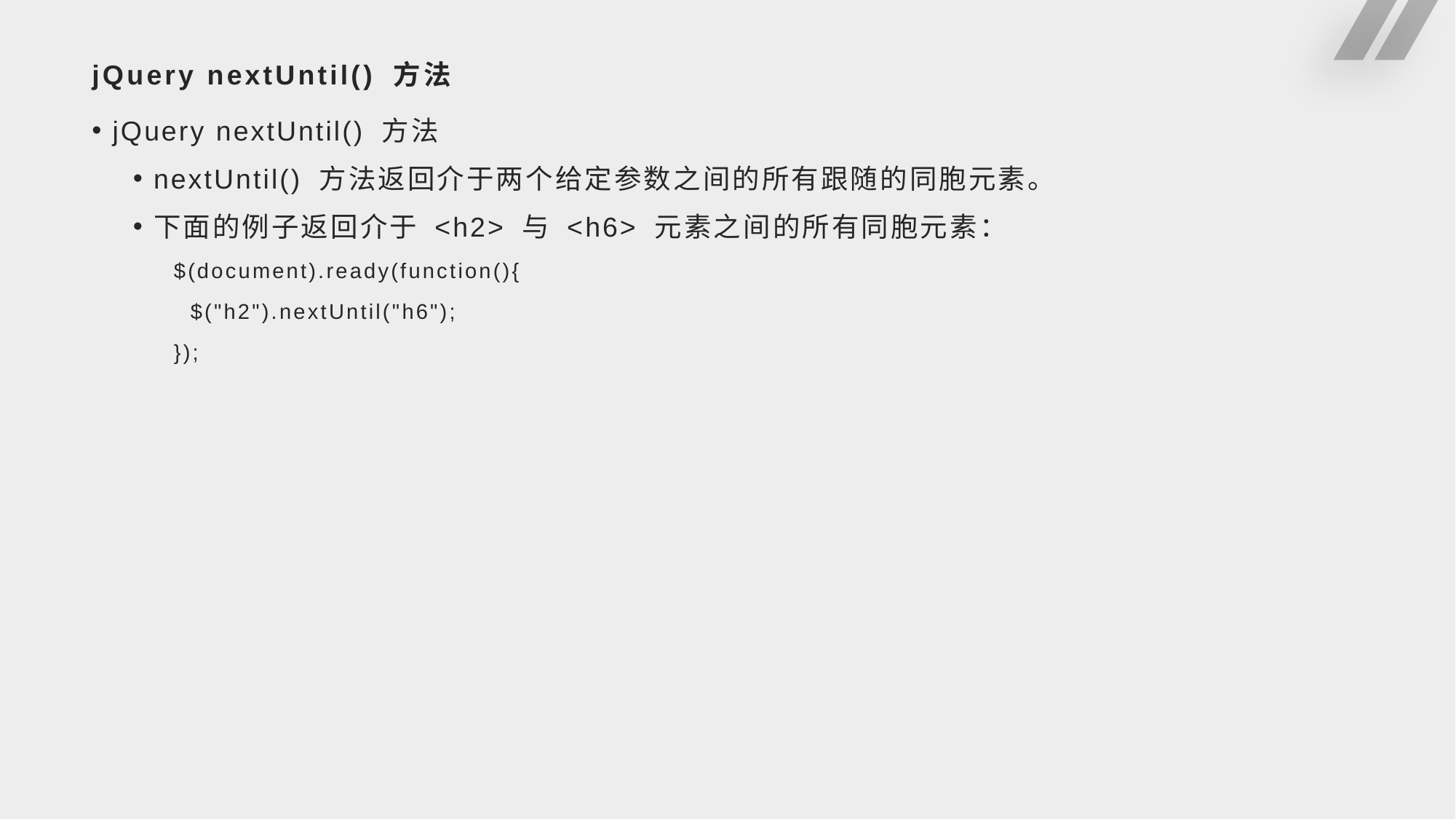

# jQuery nextUntil() 方法
jQuery nextUntil() 方法
nextUntil() 方法返回介于两个给定参数之间的所有跟随的同胞元素。
下面的例子返回介于 <h2> 与 <h6> 元素之间的所有同胞元素：
$(document).ready(function(){
  $("h2").nextUntil("h6");
});